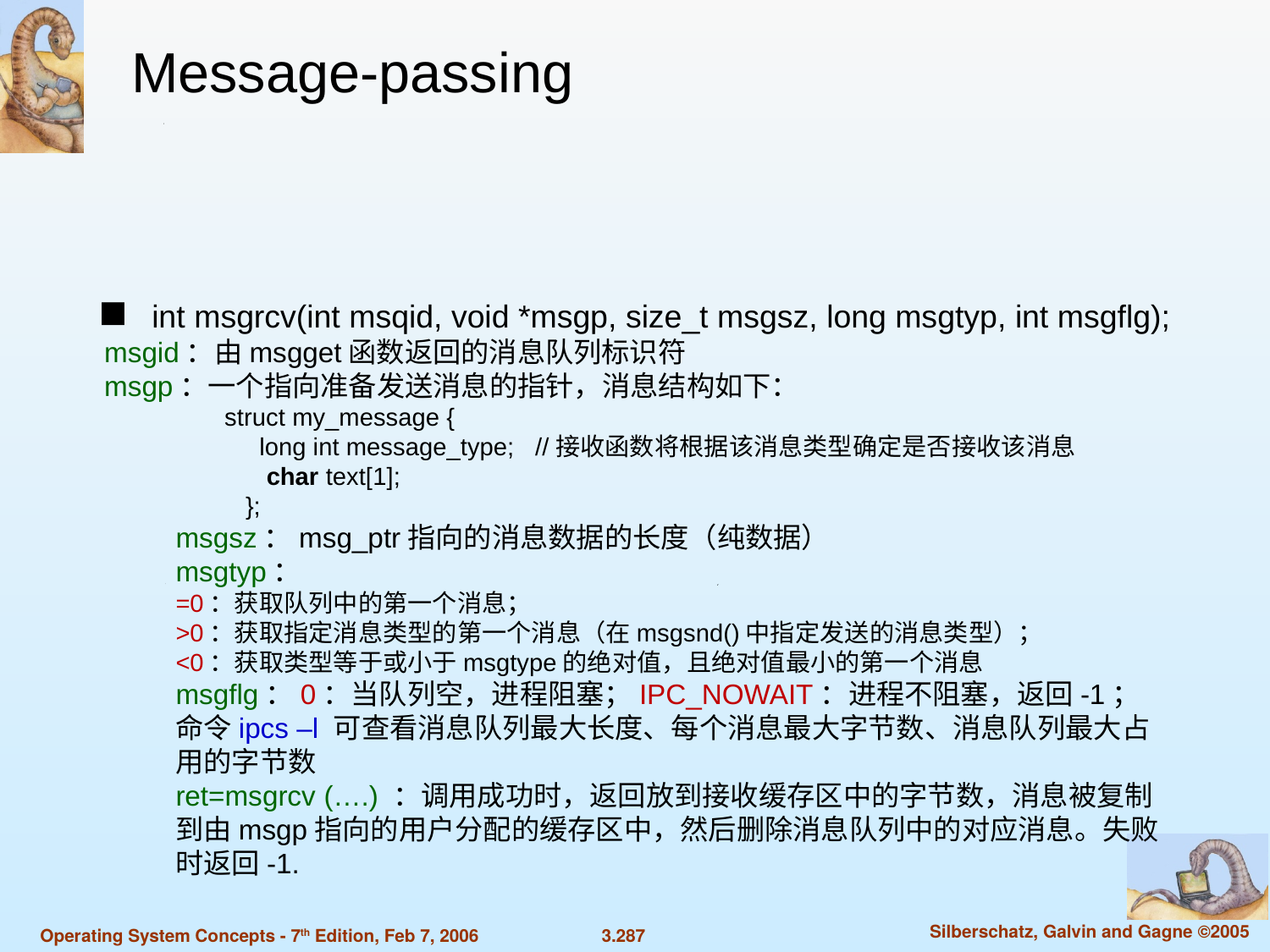

Message-passing
int msgrcv(int msqid, void *msgp, size_t msgsz, long msgtyp, int msgflg);
msgid：由msgget函数返回的消息队列标识符
msgp：一个指向准备发送消息的指针，消息结构如下：
       struct my_message {
            long int message_type;   //接收函数将根据该消息类型确定是否接收该消息
             char text[1];
          };
msgsz：msg_ptr指向的消息数据的长度（纯数据）
msgtyp：
=0：获取队列中的第一个消息；
>0：获取指定消息类型的第一个消息（在msgsnd()中指定发送的消息类型）；
<0：获取类型等于或小于msgtype的绝对值，且绝对值最小的第一个消息
msgflg：0：当队列空，进程阻塞；IPC_NOWAIT：进程不阻塞，返回-1；
命令ipcs –l 可查看消息队列最大长度、每个消息最大字节数、消息队列最大占用的字节数
ret=msgrcv (….) ：调用成功时，返回放到接收缓存区中的字节数，消息被复制到由msgp指向的用户分配的缓存区中，然后删除消息队列中的对应消息。失败时返回-1.